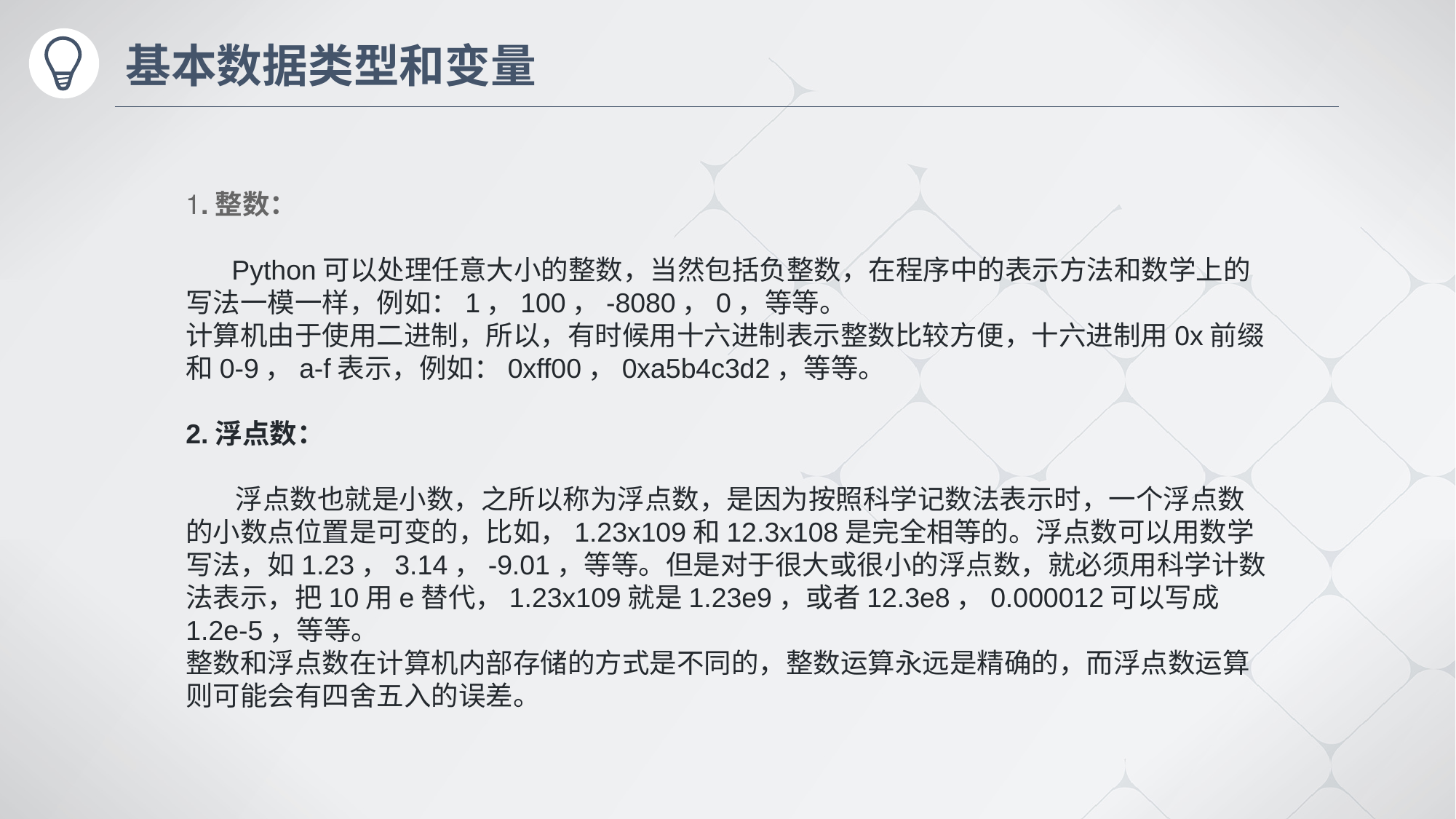

# 基本数据类型和变量
1.整数：

      Python可以处理任意大小的整数，当然包括负整数，在程序中的表示方法和数学上的写法一模一样，例如：1，100，-8080，0，等等。
计算机由于使用二进制，所以，有时候用十六进制表示整数比较方便，十六进制用0x前缀和0-9，a-f表示，例如：0xff00，0xa5b4c3d2，等等。

2.浮点数：

       浮点数也就是小数，之所以称为浮点数，是因为按照科学记数法表示时，一个浮点数的小数点位置是可变的，比如，1.23x109和12.3x108是完全相等的。浮点数可以用数学写法，如1.23，3.14，-9.01，等等。但是对于很大或很小的浮点数，就必须用科学计数法表示，把10用e替代，1.23x109就是1.23e9，或者12.3e8，0.000012可以写成1.2e-5，等等。
整数和浮点数在计算机内部存储的方式是不同的，整数运算永远是精确的，而浮点数运算则可能会有四舍五入的误差。